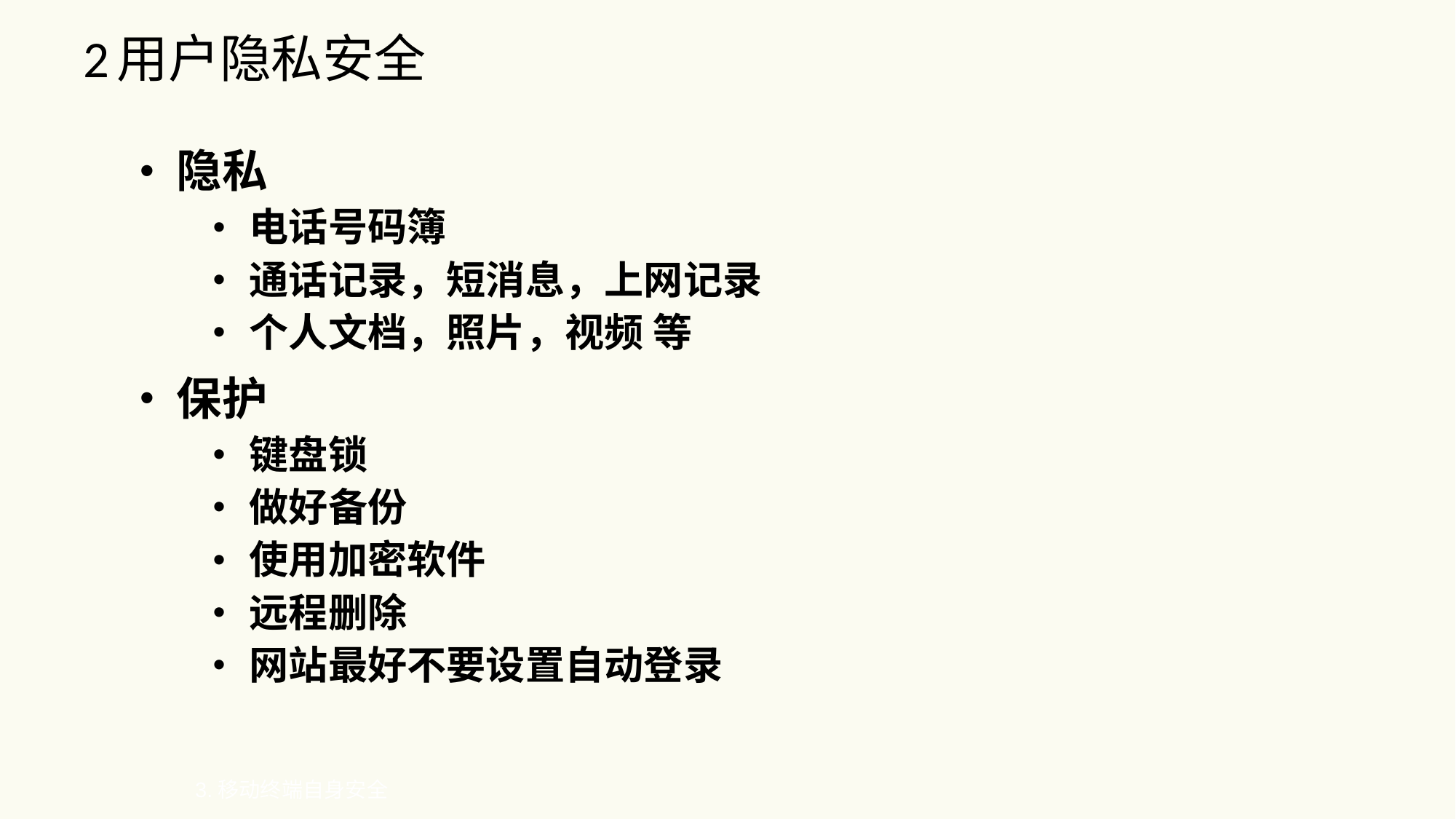

# 2用户隐私安全
隐私
电话号码簿
通话记录，短消息，上网记录
个人文档，照片，视频 等
保护
键盘锁
做好备份
使用加密软件
远程删除
网站最好不要设置自动登录

3.移动终端自身安全